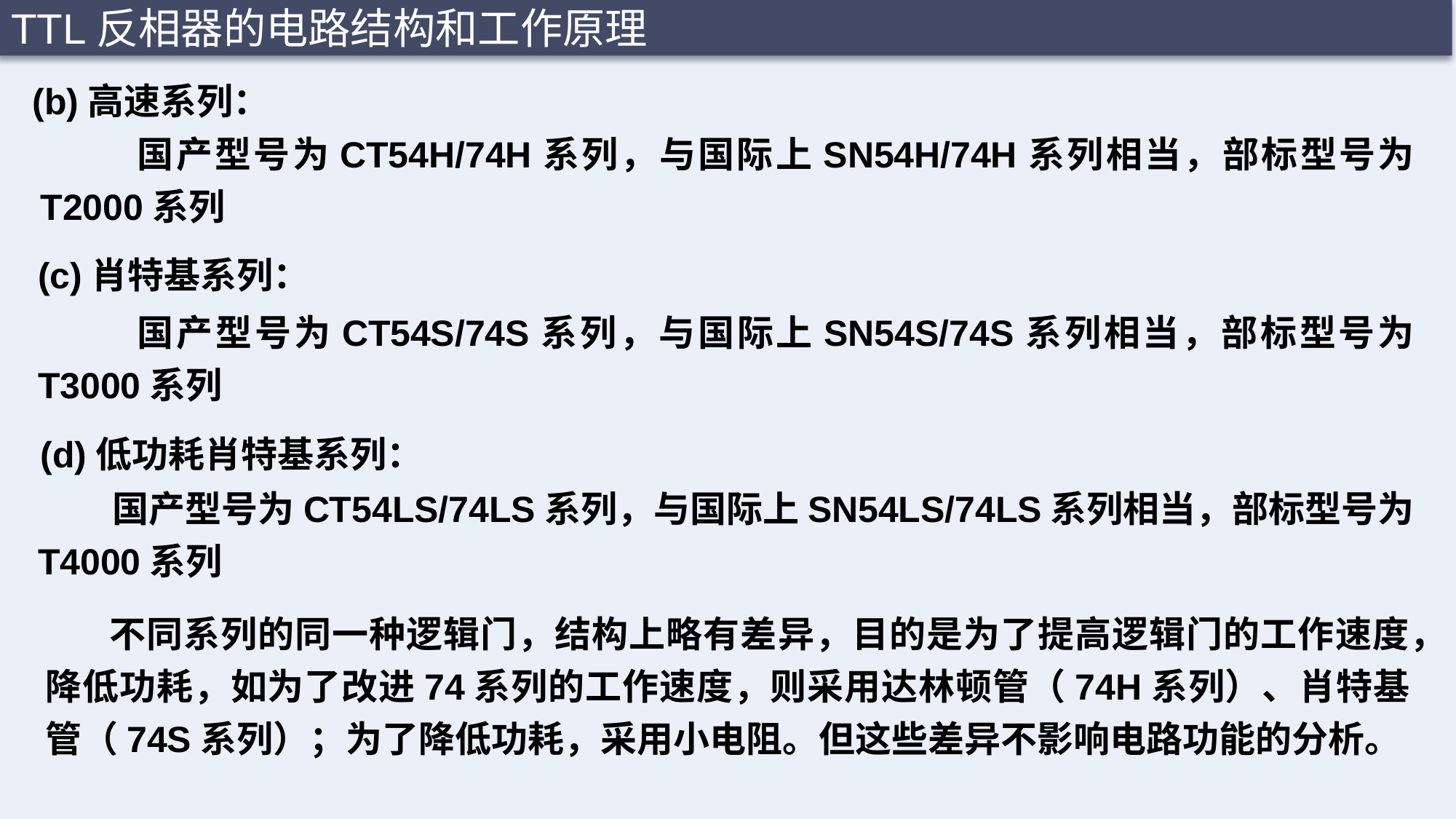

TTL反相器的电路结构和工作原理
# (b)高速系列：
        国产型号为CT54H/74H系列，与国际上SN54H/74H系列相当，部标型号为T2000系列
(c)肖特基系列：
        国产型号为CT54S/74S系列，与国际上SN54S/74S系列相当，部标型号为T3000系列
(d)低功耗肖特基系列：
        国产型号为CT54LS/74LS系列，与国际上SN54LS/74LS系列相当，部标型号为T4000系列
      不同系列的同一种逻辑门，结构上略有差异，目的是为了提高逻辑门的工作速度，降低功耗，如为了改进74系列的工作速度，则采用达林顿管（74H系列）、肖特基管（74S系列）；为了降低功耗，采用小电阻。但这些差异不影响电路功能的分析。